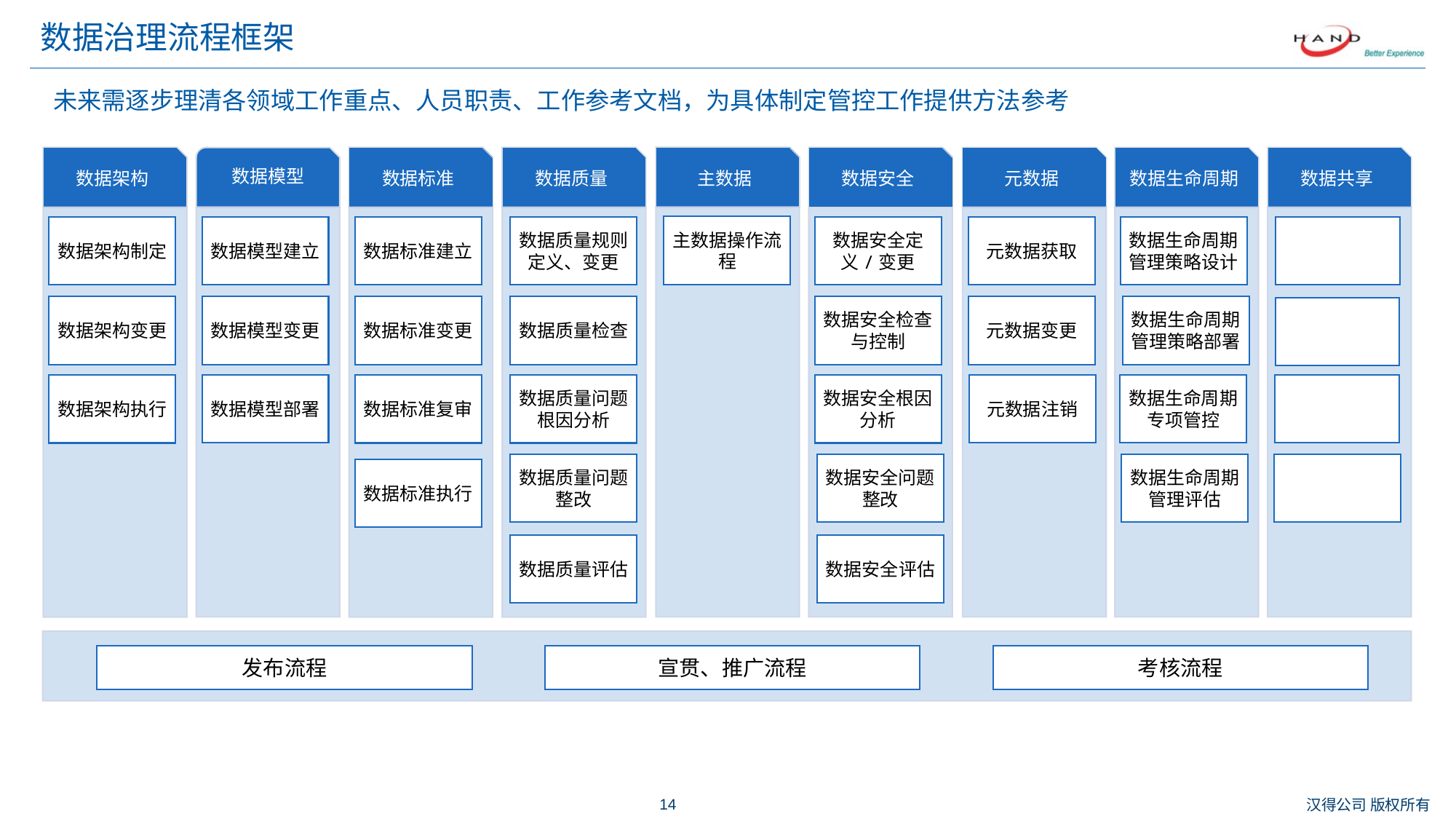

# 数据治理流程框架
未来需逐步理清各领域工作重点、人员职责、工作参考文档，为具体制定管控工作提供方法参考

主数据

主数据操作流程

数据架构

数据模型

数据标准

数据质量

数据安全

元数据
数据生命周期

数据共享

数据架构制定
数据模型建立
数据标准建立
数据质量规则定义、变更
数据安全定义/变更
元数据获取
数据生命周期管理策略设计

数据架构变更
数据模型变更
数据标准变更
数据质量检查
数据安全检查与控制
元数据变更
数据生命周期管理策略部署

数据架构执行
数据模型部署
数据标准复审
数据质量问题根因分析
数据安全根因分析
元数据注销
数据生命周期专项管控

数据生命周期管理评估

数据质量问题整改
数据安全问题整改
数据标准执行
数据质量评估
数据安全评估

发布流程
宣贯、推广流程
考核流程